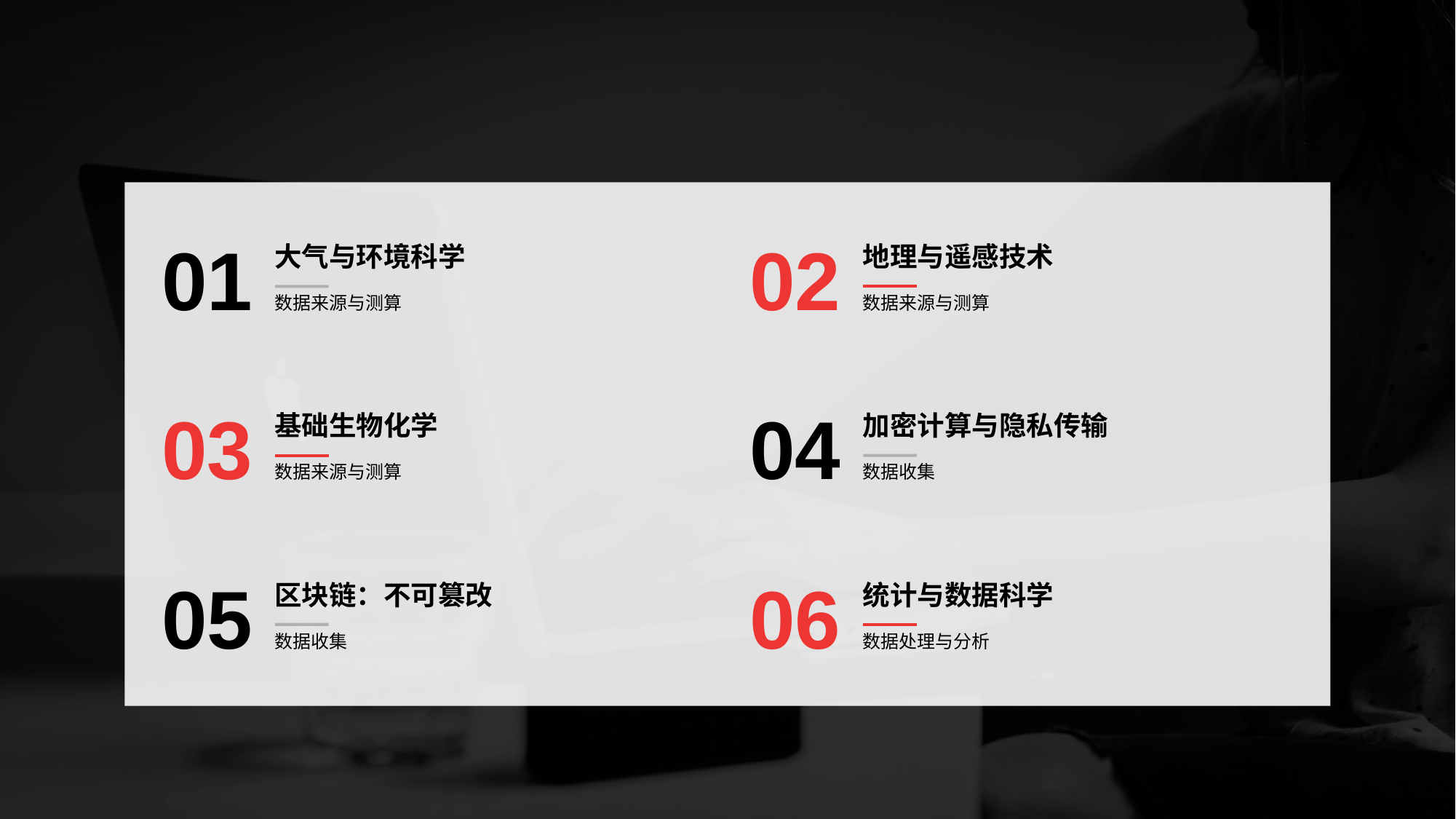

#

01
大气与环境科学
数据来源与测算
02
地理与遥感技术
数据来源与测算
03
基础生物化学
数据来源与测算
04
加密计算与隐私传输
数据收集
05
区块链：不可篡改
数据收集
06
统计与数据科学
数据处理与分析